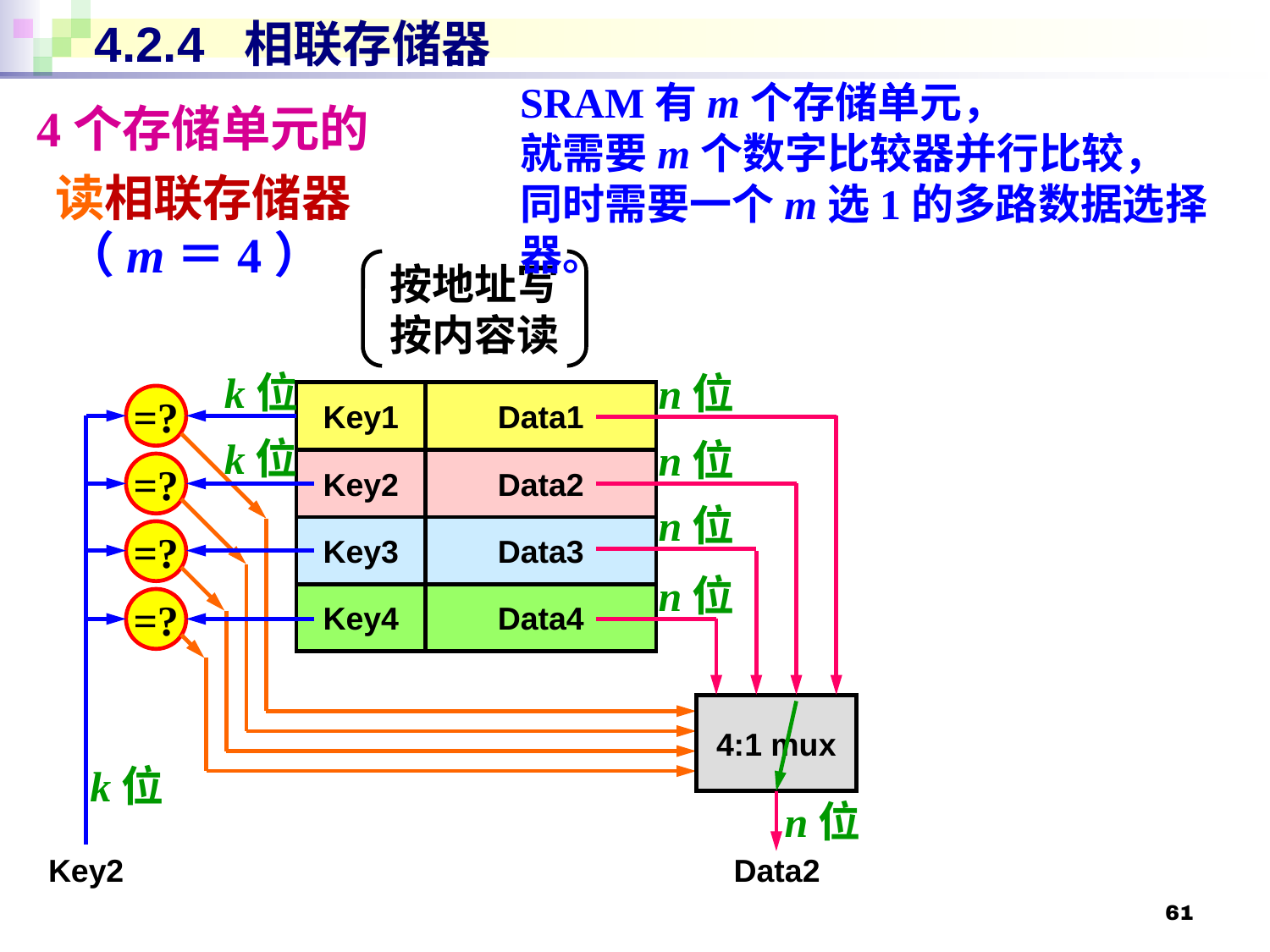

# 4.2.4  相联存储器
SRAM有m个存储单元，
就需要m个数字比较器并行比较，
同时需要一个m选1的多路数据选择器。
4个存储单元的
读相联存储器
（m＝4）
按地址写
按内容读
k位
n位
Key1
Data1
=?
k位
n位
Key2
Data2
=?
n位
Key3
Data3
=?
n位
Key4
Data4
=?
4:1 mux
k位
n位
Key2
Data2
61